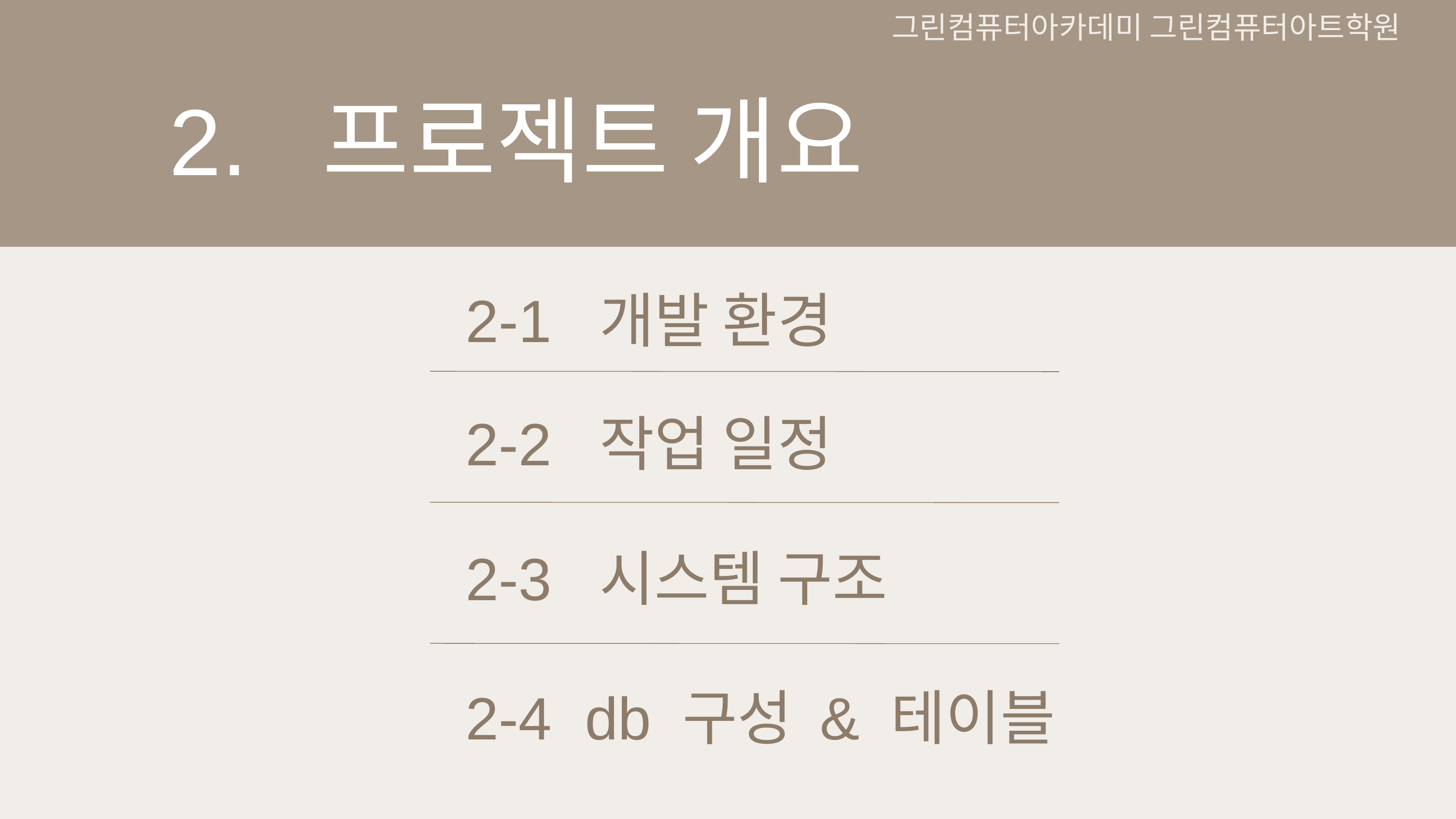

그린컴퓨터아카데미 그린컴퓨터아트학원
2.  프로젝트 개요
2-1  개발 환경

2-2  작업 일정

2-3  시스템 구조

2-4  db 구성 & 테이블